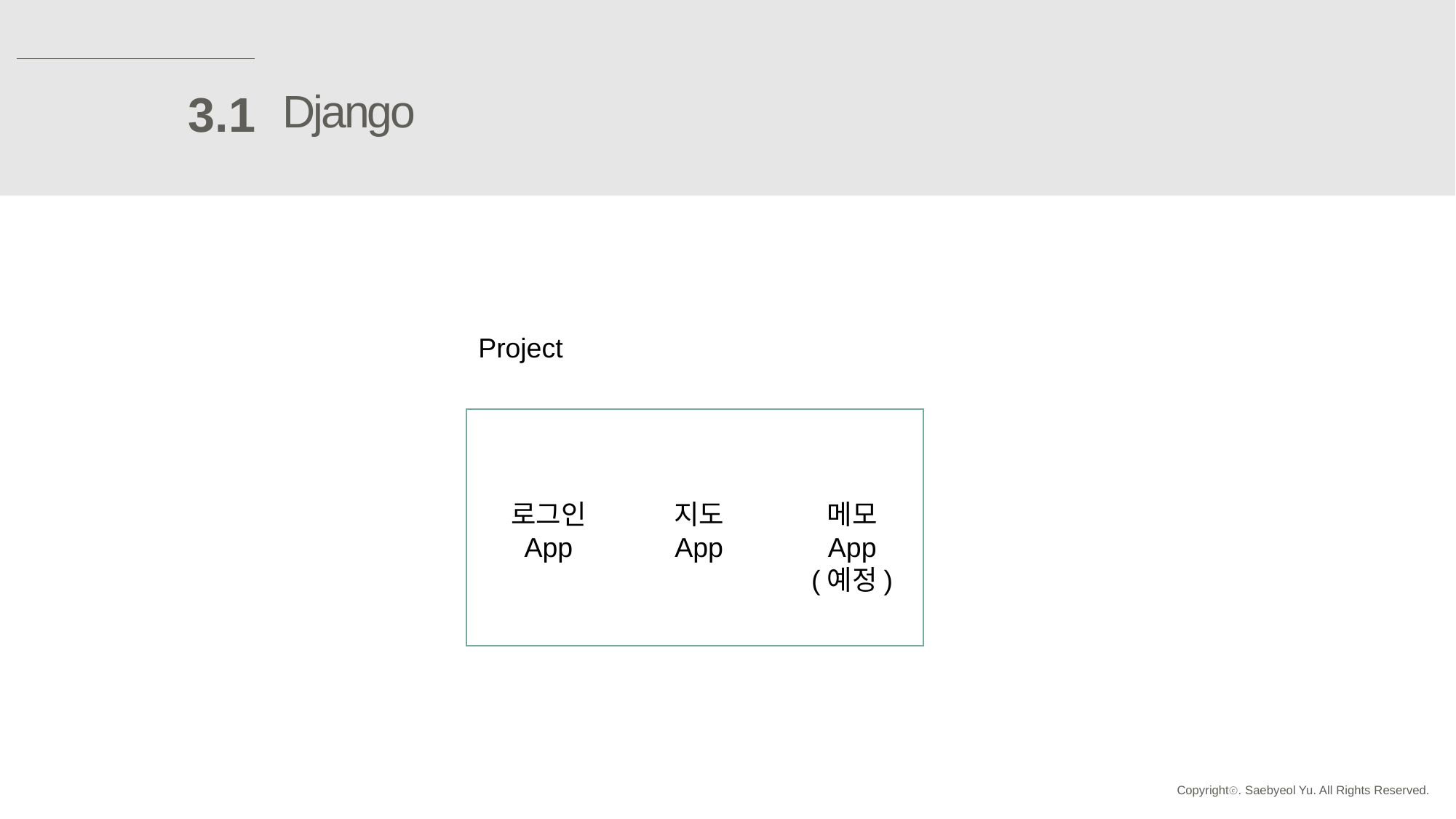

Django
3.1
Project

로그인
App
지도
App
메모
App
(예정)